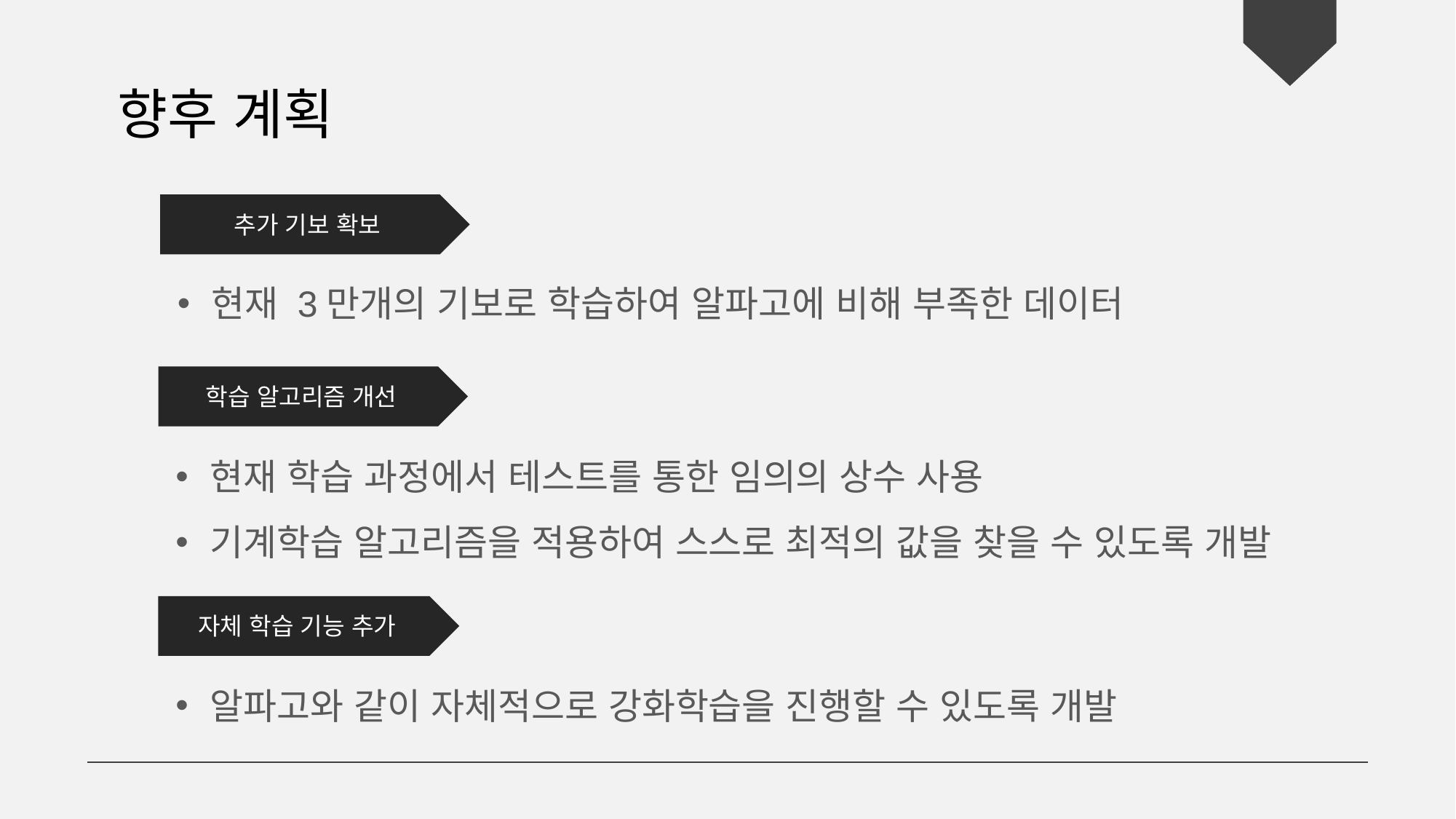

향후 계획
추가 기보 확보

현재 3만개의 기보로 학습하여 알파고에 비해 부족한 데이터

학습 알고리즘 개선
현재 학습 과정에서 테스트를 통한 임의의 상수 사용
기계학습 알고리즘을 적용하여 스스로 최적의 값을 찾을 수 있도록 개발

자체 학습 기능 추가
알파고와 같이 자체적으로 강화학습을 진행할 수 있도록 개발